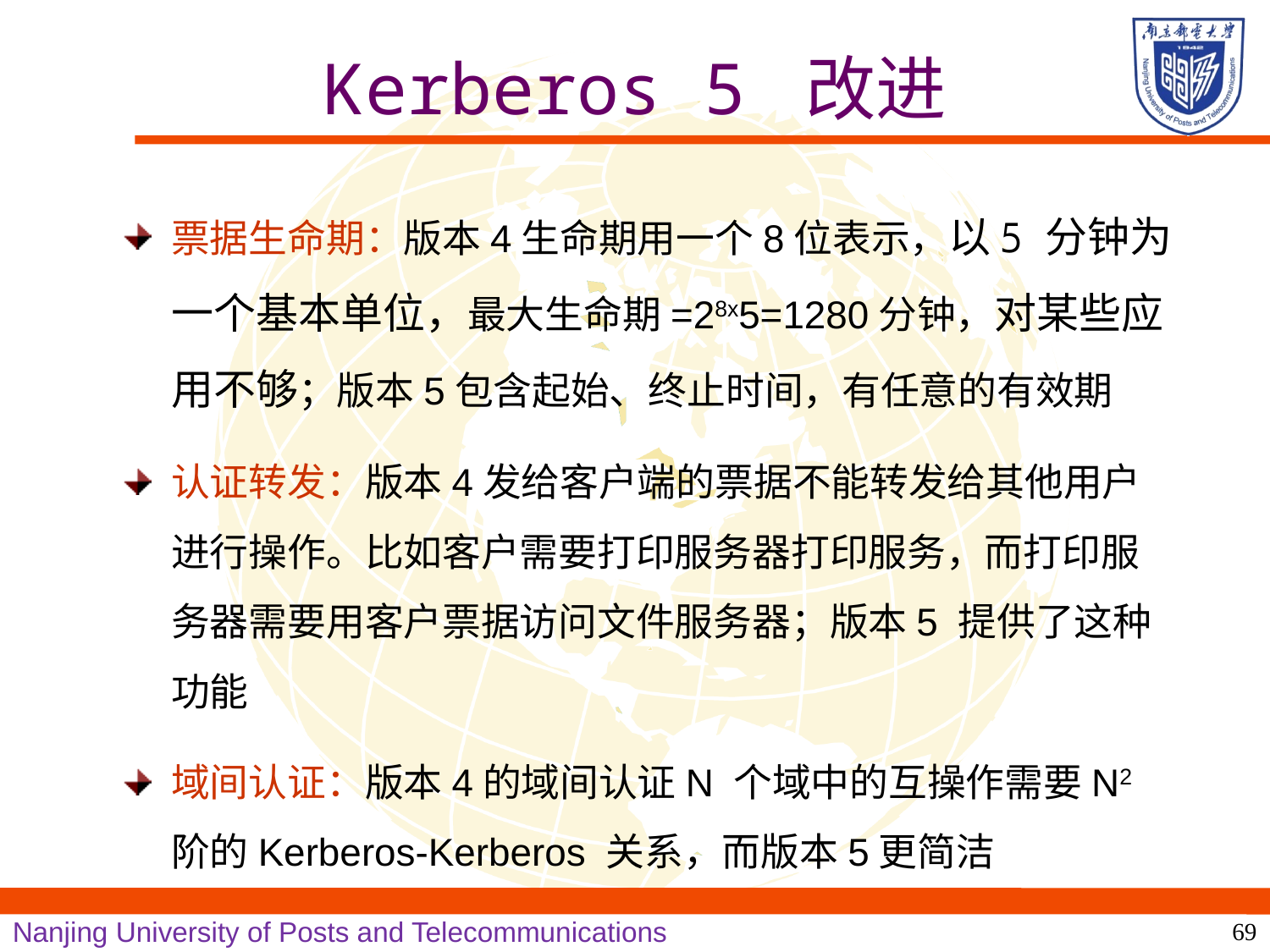

# Kerberos 5 改进
票据生命期：版本4生命期用一个8位表示，以5 分钟为一个基本单位，最大生命期=28x5=1280分钟，对某些应用不够；版本5包含起始、终止时间，有任意的有效期
认证转发：版本4发给客户端的票据不能转发给其他用户进行操作。比如客户需要打印服务器打印服务，而打印服务器需要用客户票据访问文件服务器；版本5 提供了这种功能
域间认证：版本4的域间认证N 个域中的互操作需要N2 阶的Kerberos-Kerberos 关系，而版本5更简洁
69